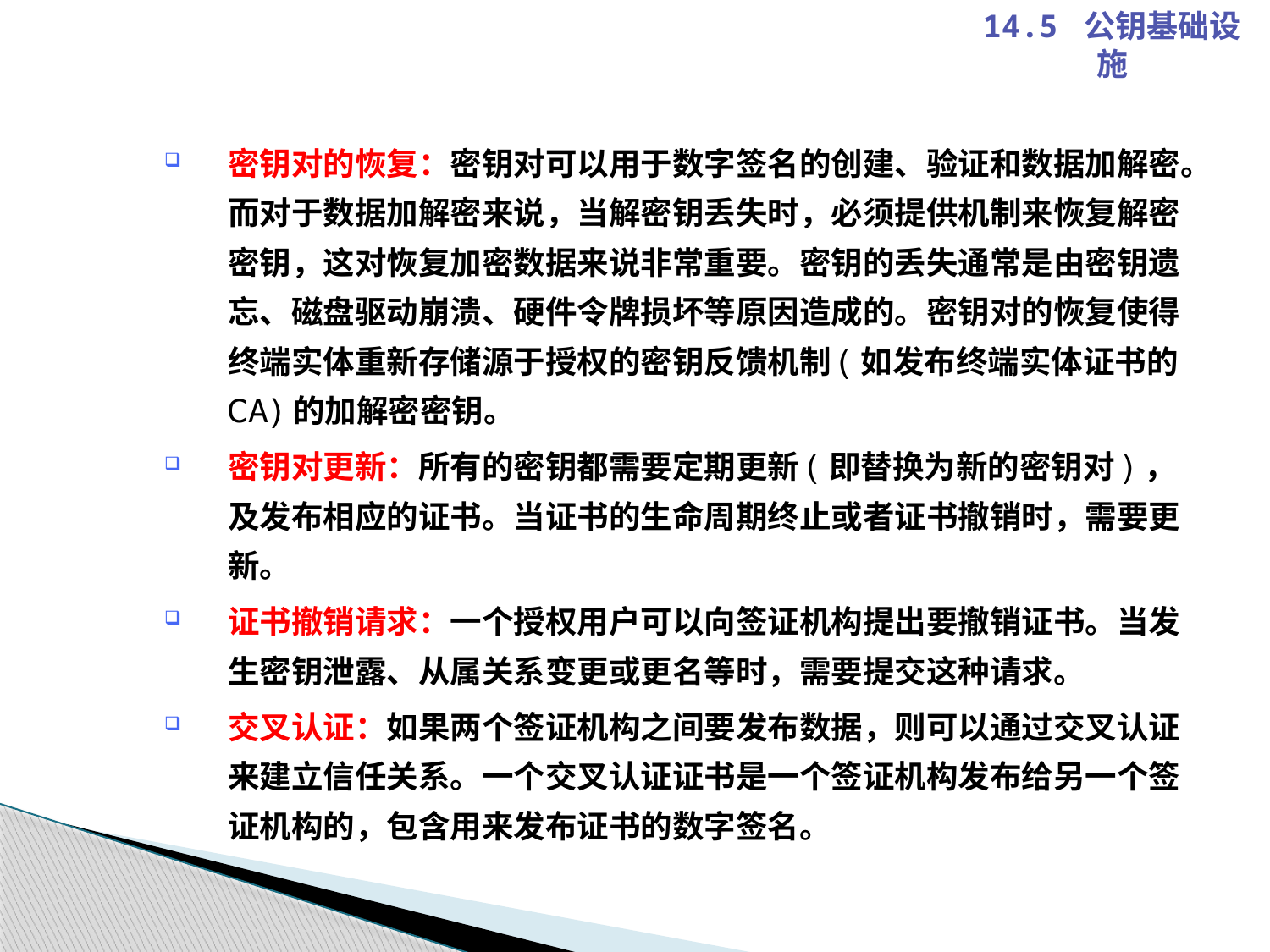

14.5 公钥基础设施
密钥对的恢复：密钥对可以用于数字签名的创建、验证和数据加解密。而对于数据加解密来说，当解密钥丢失时，必须提供机制来恢复解密密钥，这对恢复加密数据来说非常重要。密钥的丢失通常是由密钥遗忘、磁盘驱动崩溃、硬件令牌损坏等原因造成的。密钥对的恢复使得终端实体重新存储源于授权的密钥反馈机制(如发布终端实体证书的CA)的加解密密钥。
密钥对更新：所有的密钥都需要定期更新(即替换为新的密钥对)，及发布相应的证书。当证书的生命周期终止或者证书撤销时，需要更新。
证书撤销请求：一个授权用户可以向签证机构提出要撤销证书。当发生密钥泄露、从属关系变更或更名等时，需要提交这种请求。
交叉认证：如果两个签证机构之间要发布数据，则可以通过交叉认证来建立信任关系。一个交叉认证证书是一个签证机构发布给另一个签证机构的，包含用来发布证书的数字签名。